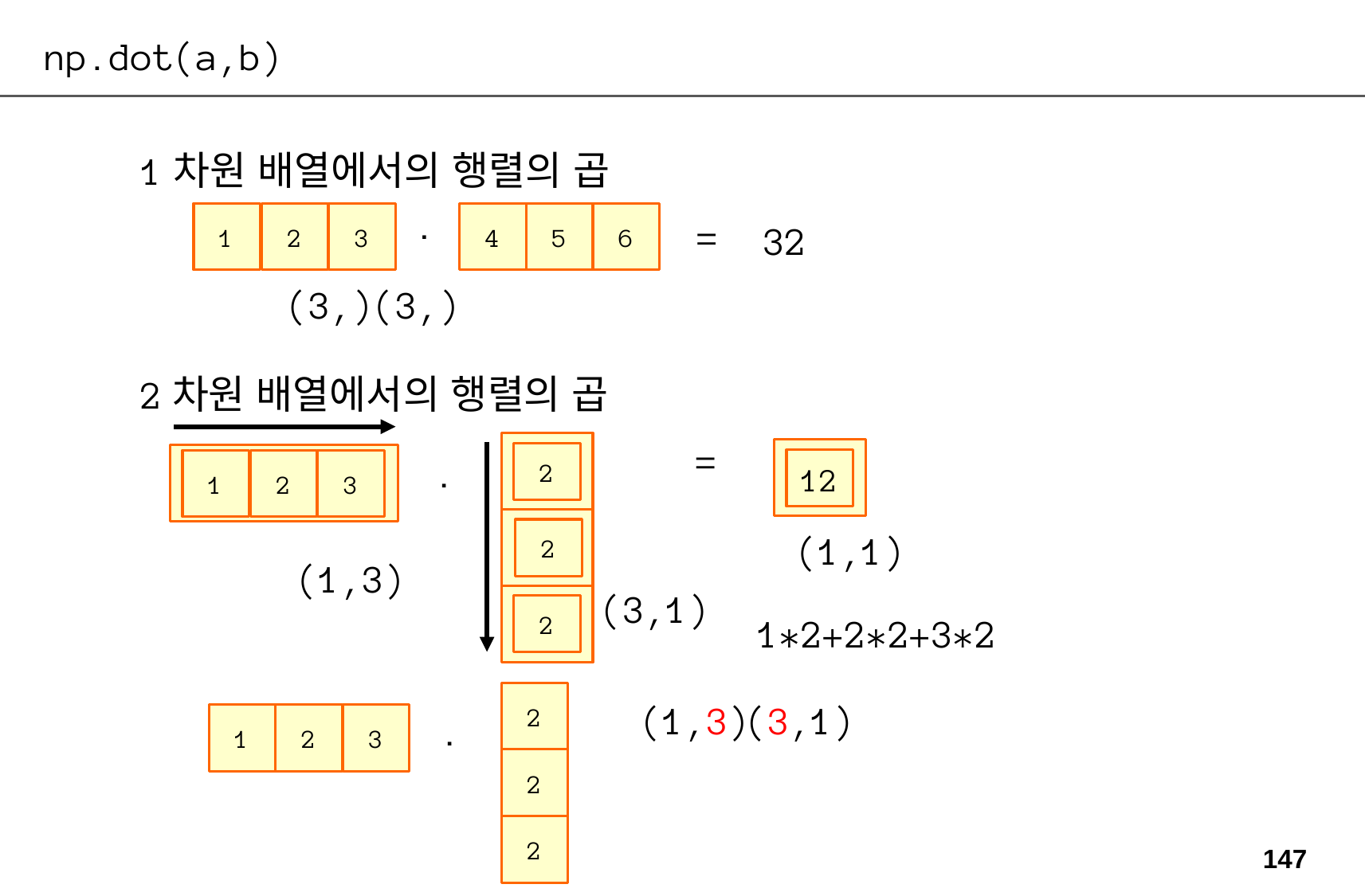

np.dot(a,b)
1차원 배열에서의 행렬의 곱
.
1
2
3
4
5
6
=
32
(3,)(3,)
2차원 배열에서의 행렬의 곱
=

.
2

12
1
2
3

2
(1,1)
(1,3)
(3,1)

2
1*2+2*2+3*2
2
(1,3)
(3,1)
.
1
2
3
2
2